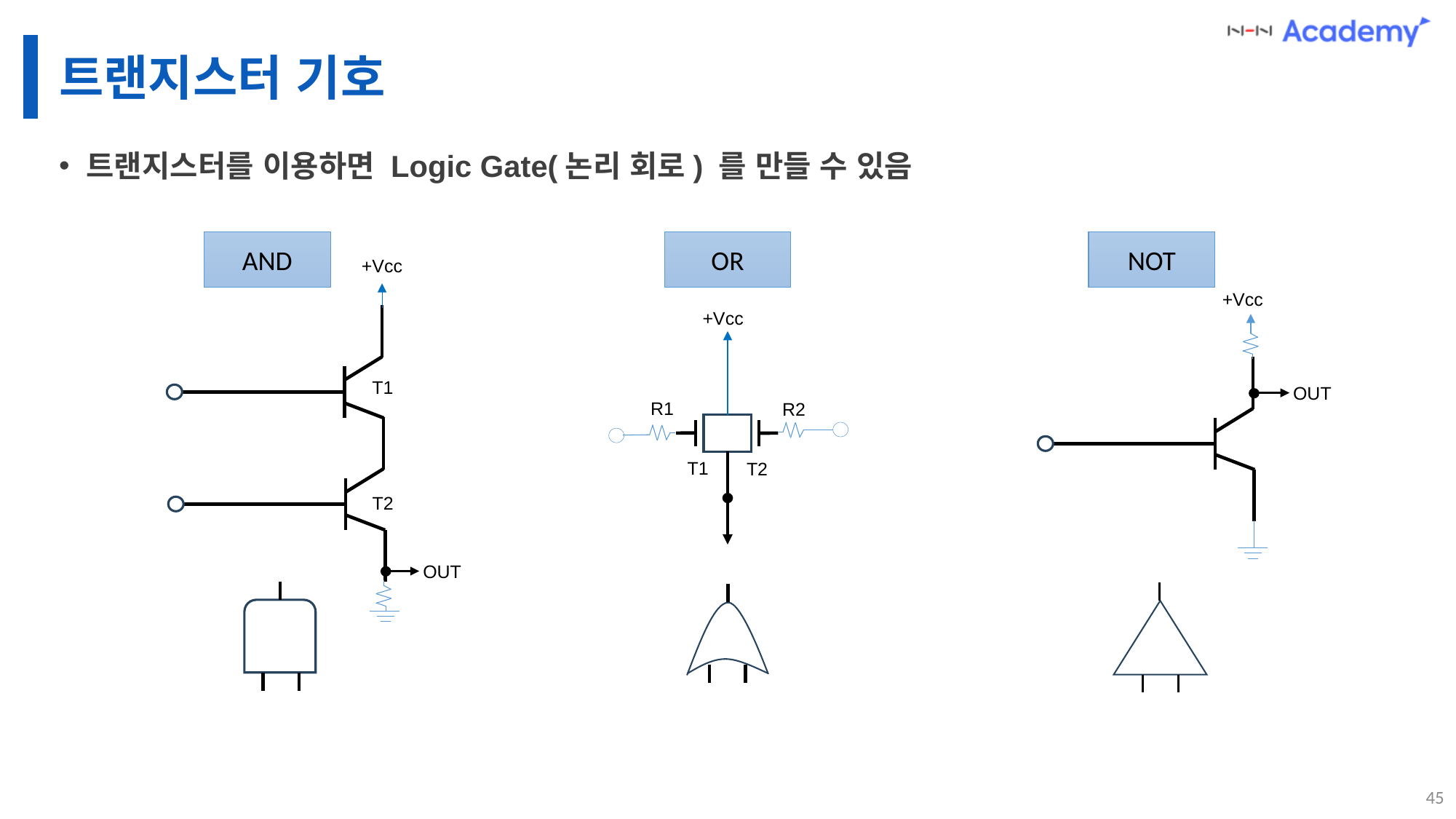

# 트랜지스터 기호
트랜지스터를 이용하면 Logic Gate(논리 회로) 를 만들 수 있음
OR
NOT
AND
+Vcc
+Vcc
+Vcc

T1
OUT

R1
R2

T1
T2
T2

OUT

45